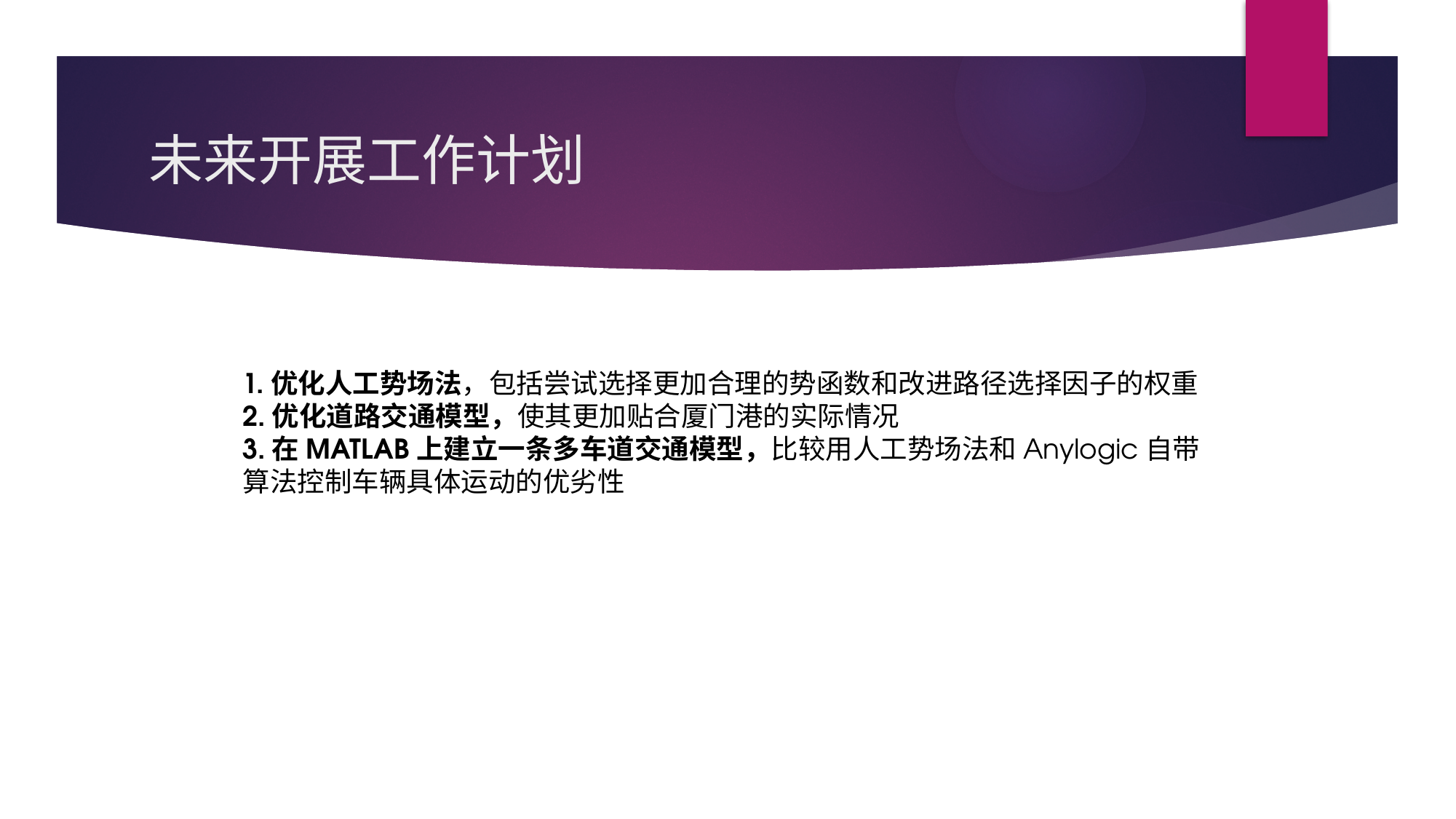

# 未来开展工作计划
1.优化人工势场法，包括尝试选择更加合理的势函数和改进路径选择因子的权重
2.优化道路交通模型，使其更加贴合厦门港的实际情况
3.在MATLAB上建立一条多车道交通模型，比较用人工势场法和Anylogic自带算法控制车辆具体运动的优劣性